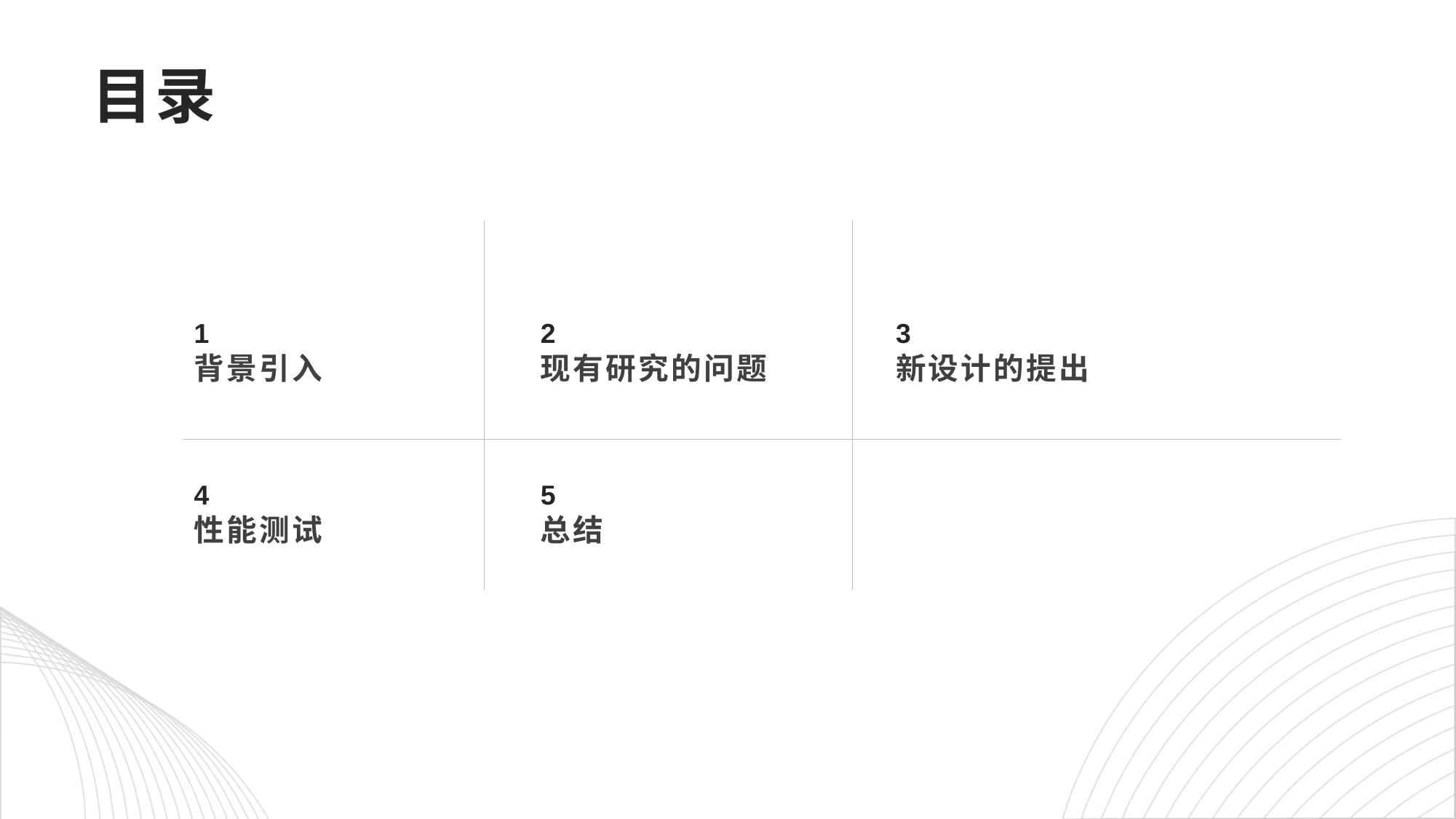

# 目录
1
2
3
背景引入
现有研究的问题
新设计的提出
4
5
性能测试
总结